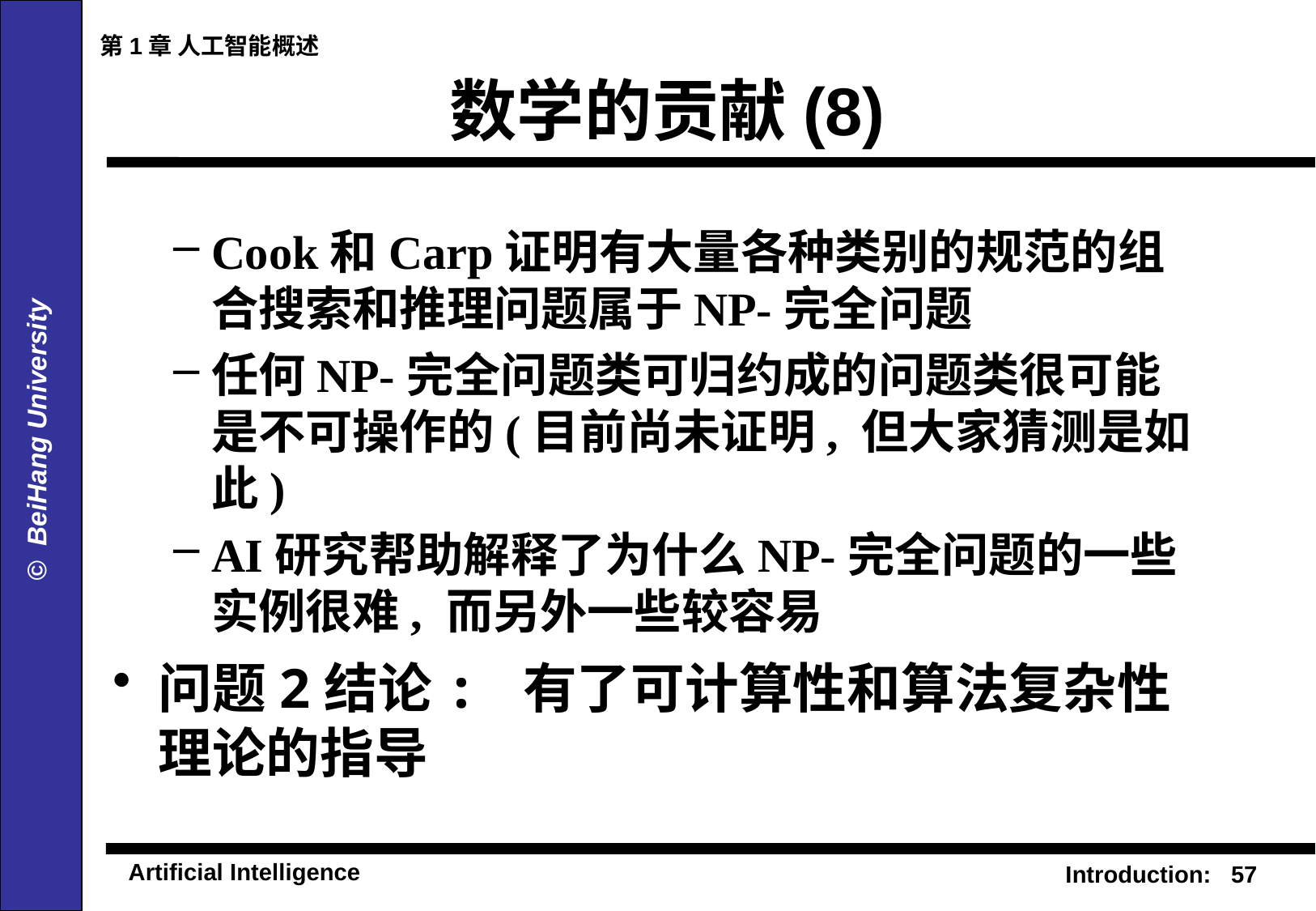

第1章 人工智能概述
# 数学的贡献(8)
Cook和Carp证明有大量各种类别的规范的组合搜索和推理问题属于NP-完全问题
任何NP-完全问题类可归约成的问题类很可能是不可操作的(目前尚未证明, 但大家猜测是如此)
AI研究帮助解释了为什么NP-完全问题的一些实例很难, 而另外一些较容易
问题2结论: 有了可计算性和算法复杂性理论的指导